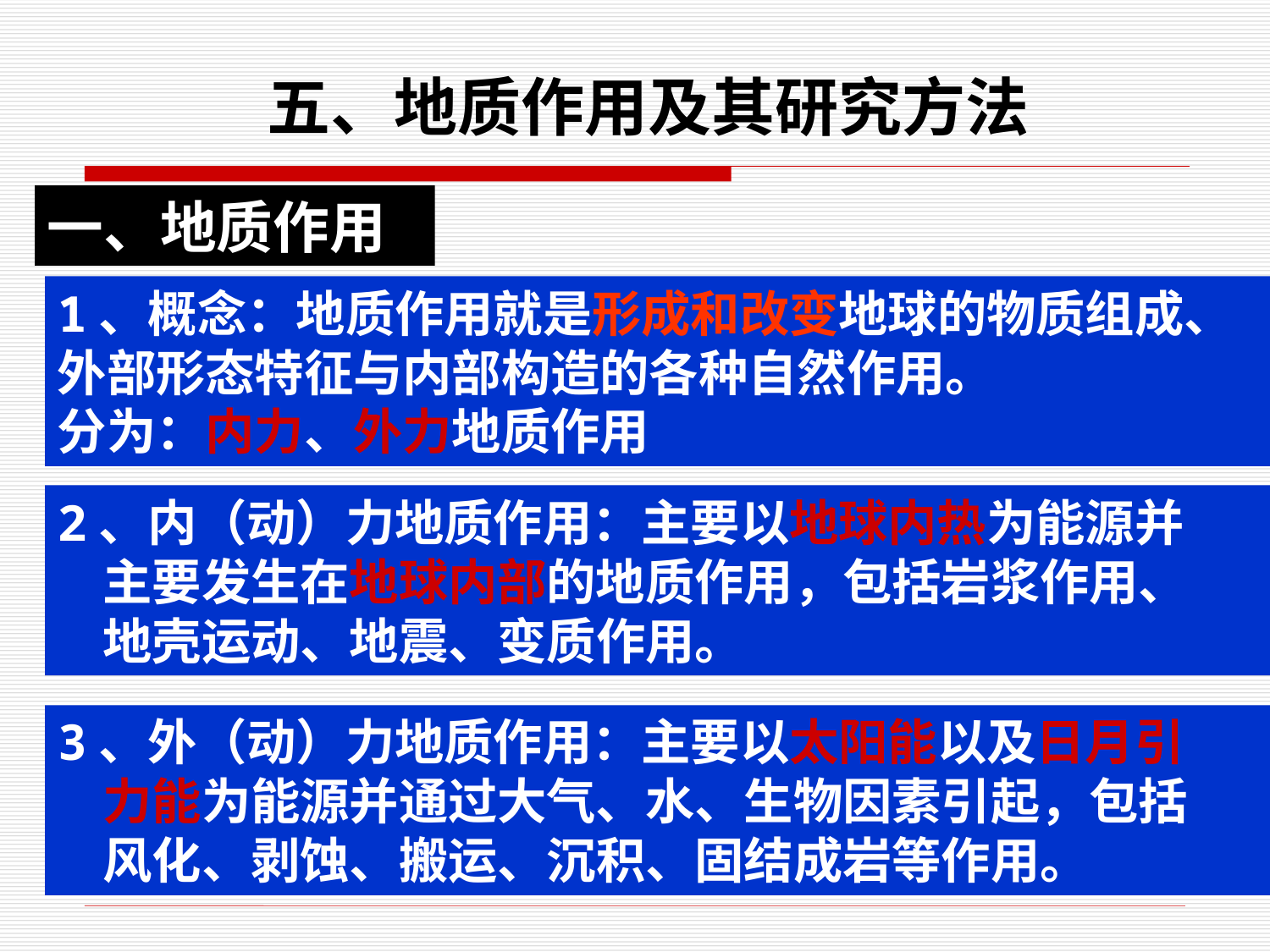

五、地质作用及其研究方法
一、地质作用
1、概念：地质作用就是形成和改变地球的物质组成、外部形态特征与内部构造的各种自然作用。
分为：内力、外力地质作用
2、内（动）力地质作用：主要以地球内热为能源并
   主要发生在地球内部的地质作用，包括岩浆作用、
   地壳运动、地震、变质作用。
3、外（动）力地质作用：主要以太阳能以及日月引
   力能为能源并通过大气、水、生物因素引起，包括
   风化、剥蚀、搬运、沉积、固结成岩等作用。